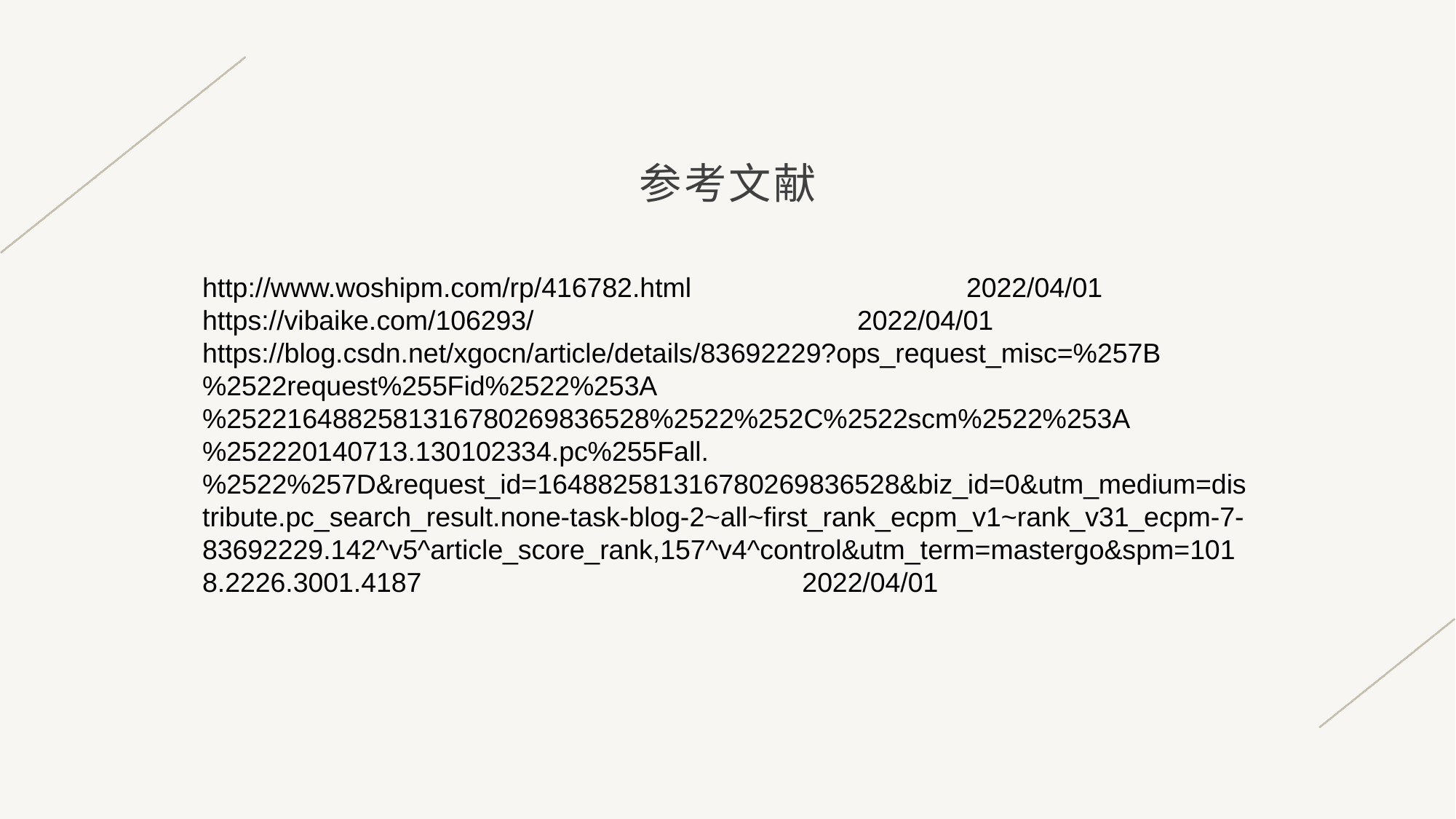

# 参考文献
http://www.woshipm.com/rp/416782.html      			2022/04/01
https://vibaike.com/106293/                            		2022/04/01
https://blog.csdn.net/xgocn/article/details/83692229?ops_request_misc=%257B%2522request%255Fid%2522%253A%2522164882581316780269836528%2522%252C%2522scm%2522%253A%252220140713.130102334.pc%255Fall.%2522%257D&request_id=164882581316780269836528&biz_id=0&utm_medium=distribute.pc_search_result.none-task-blog-2~all~first_rank_ecpm_v1~rank_v31_ecpm-7-83692229.142^v5^article_score_rank,157^v4^control&utm_term=mastergo&spm=1018.2226.3001.4187                                                  2022/04/01
45